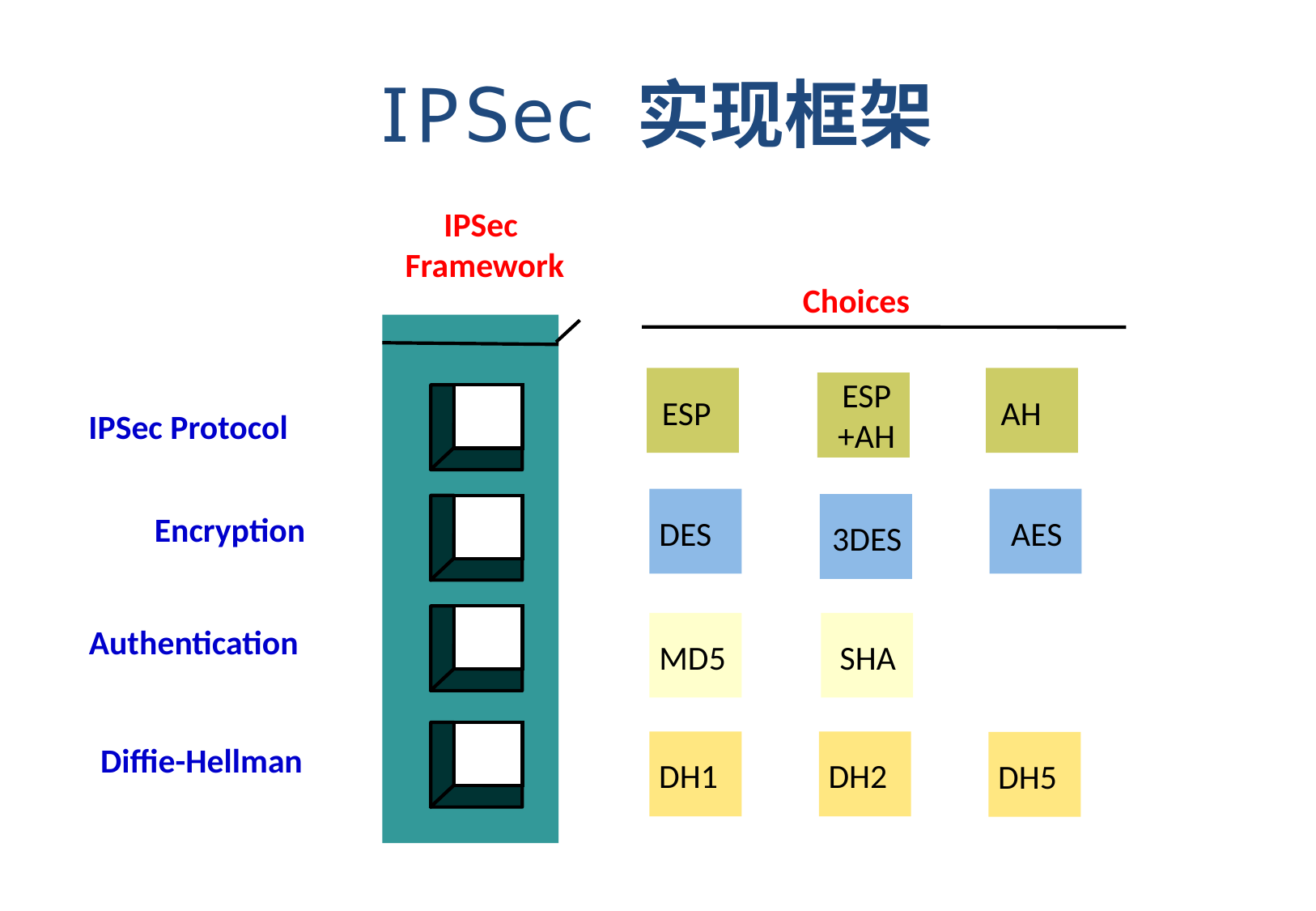

# IPSec 实现框架
IPSec
Framework

Choices

ESP

DES

MD5

DH1
ESP
+AH

3DES

SHA

DH2

AH

AES

DH5
IPSec Protocol
Encryption
Authentication
Diffie-Hellman